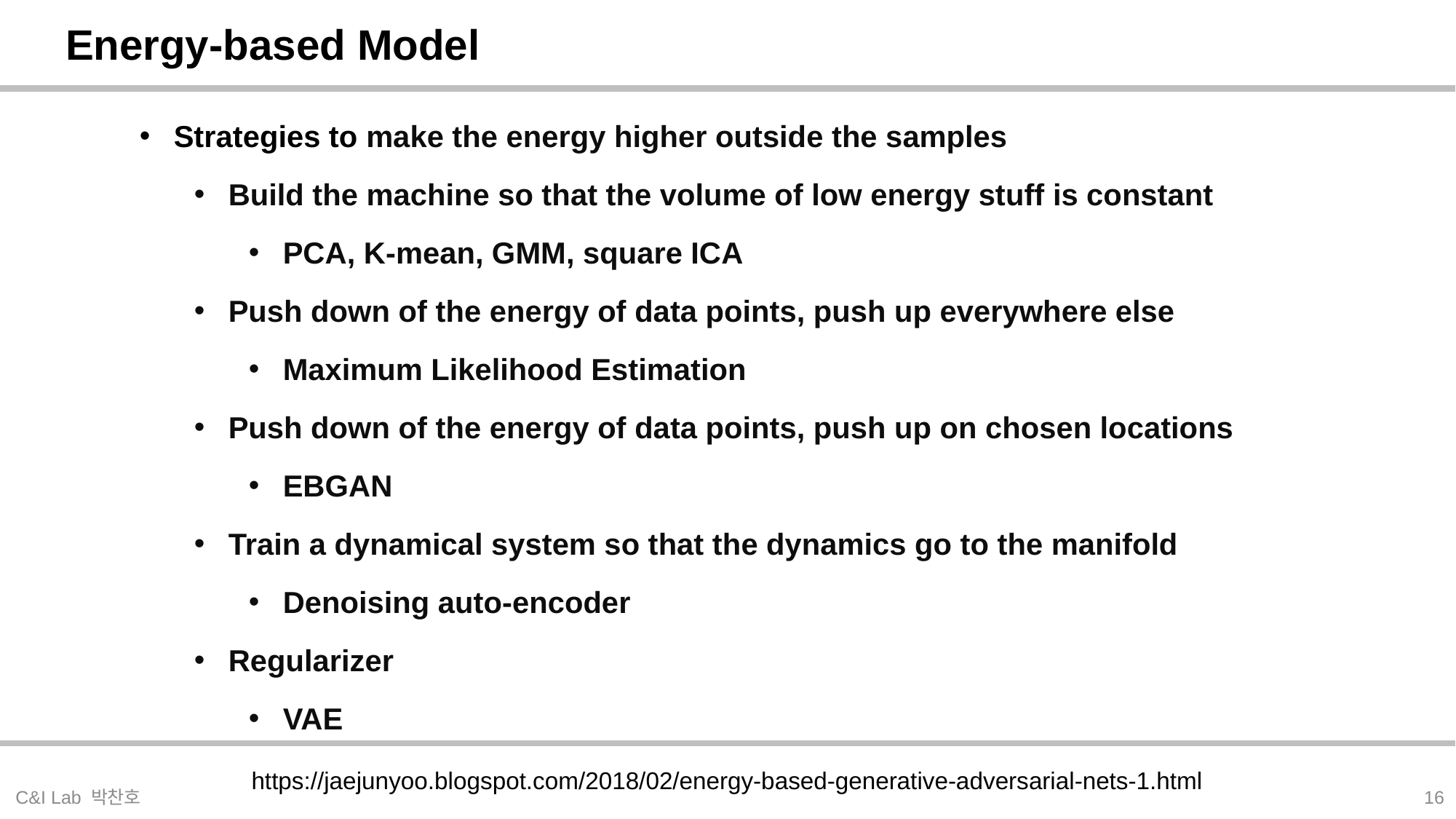

| Energy-based Model |
| --- |
Strategies to make the energy higher outside the samples
Build the machine so that the volume of low energy stuff is constant
PCA, K-mean, GMM, square ICA
Push down of the energy of data points, push up everywhere else
Maximum Likelihood Estimation
Push down of the energy of data points, push up on chosen locations
EBGAN
Train a dynamical system so that the dynamics go to the manifold
Denoising auto-encoder
Regularizer
VAE
| https://jaejunyoo.blogspot.com/2018/02/energy-based-generative-adversarial-nets-1.html |
| --- |
16
C&I Lab 박찬호